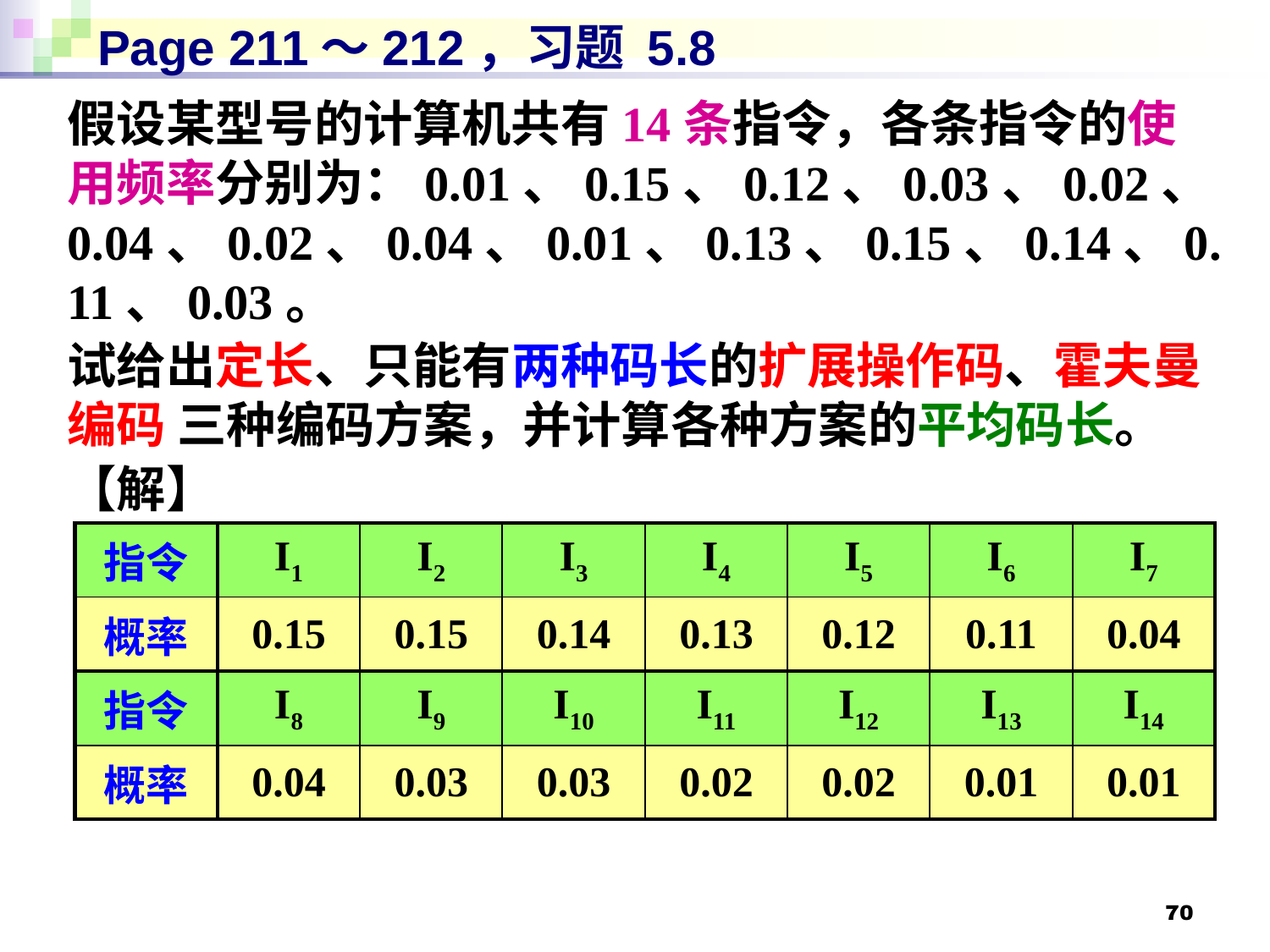

# Page 211～212，习题 5.8
假设某型号的计算机共有14条指令，各条指令的使用频率分别为：0.01、0.15、0.12、0.03、0.02、0.04、0.02、0.04、0.01、0.13、0.15、0.14、0.11、0.03。
试给出定长、只能有两种码长的扩展操作码、霍夫曼编码 三种编码方案，并计算各种方案的平均码长。
【解】
| 指令 | I1 | I2 | I3 | I4 | I5 | I6 | I7 |
| --- | --- | --- | --- | --- | --- | --- | --- |
| 概率 | 0.15 | 0.15 | 0.14 | 0.13 | 0.12 | 0.11 | 0.04 |
| 指令 | I8 | I9 | I10 | I11 | I12 | I13 | I14 |
| 概率 | 0.04 | 0.03 | 0.03 | 0.02 | 0.02 | 0.01 | 0.01 |
70